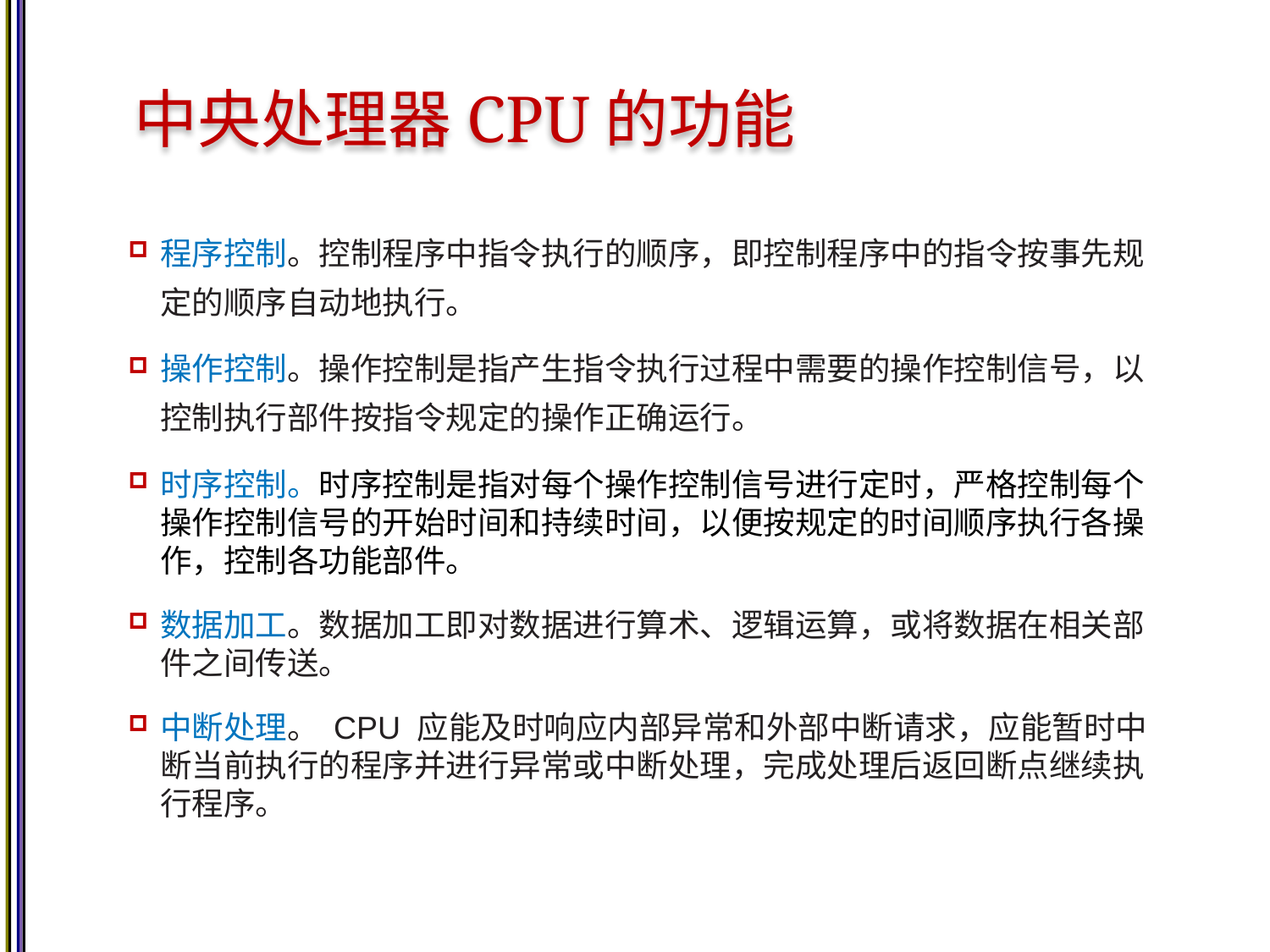

# 中央处理器CPU的功能
程序控制。控制程序中指令执行的顺序，即控制程序中的指令按事先规定的顺序自动地执行。
操作控制。操作控制是指产生指令执行过程中需要的操作控制信号，以控制执行部件按指令规定的操作正确运行。
时序控制。时序控制是指对每个操作控制信号进行定时，严格控制每个操作控制信号的开始时间和持续时间，以便按规定的时间顺序执行各操作，控制各功能部件。
数据加工。数据加工即对数据进行算术、逻辑运算，或将数据在相关部件之间传送。
中断处理。 CPU 应能及时响应内部异常和外部中断请求，应能暂时中断当前执行的程序并进行异常或中断处理，完成处理后返回断点继续执行程序。
18